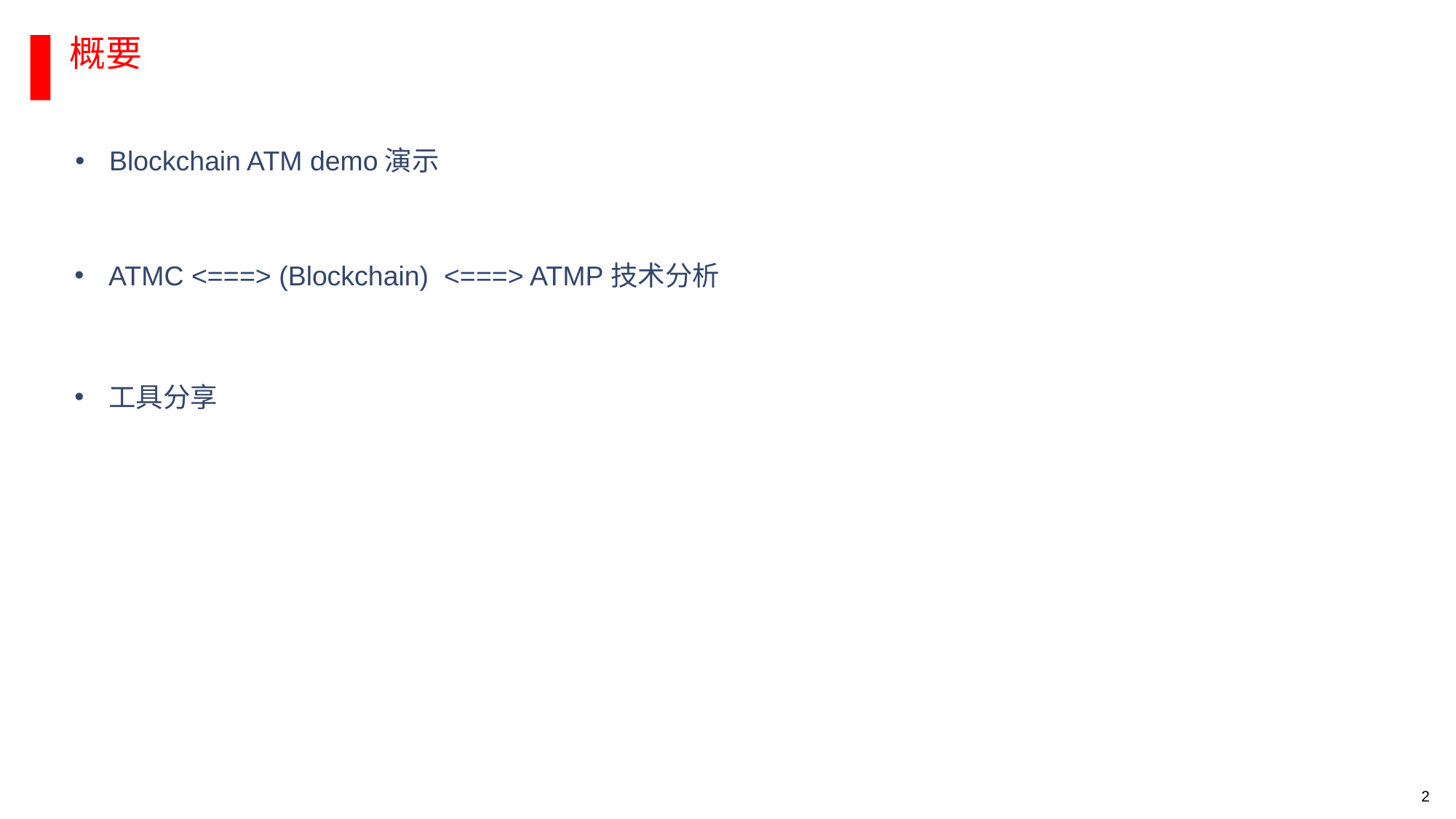

概要
Blockchain ATM demo演示
ATMC <===> (Blockchain)  <===> ATMP技术分析

工具分享
2
RESTRICTED